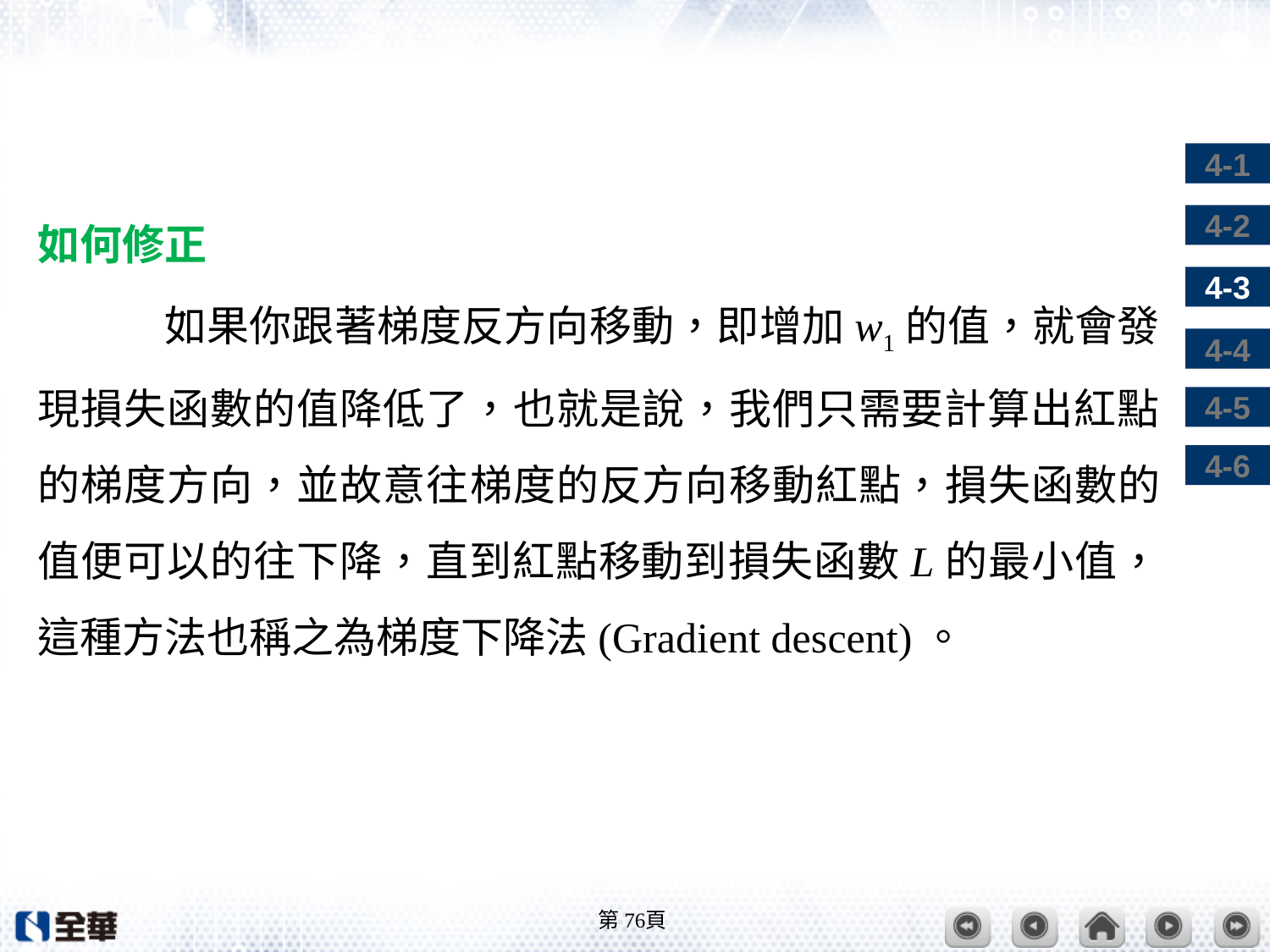

#
如何修正
	如果你跟著梯度反方向移動，即增加w1的值，就會發現損失函數的值降低了，也就是說，我們只需要計算出紅點的梯度方向，並故意往梯度的反方向移動紅點，損失函數的值便可以的往下降，直到紅點移動到損失函數L的最小值，這種方法也稱之為梯度下降法(Gradient descent)。